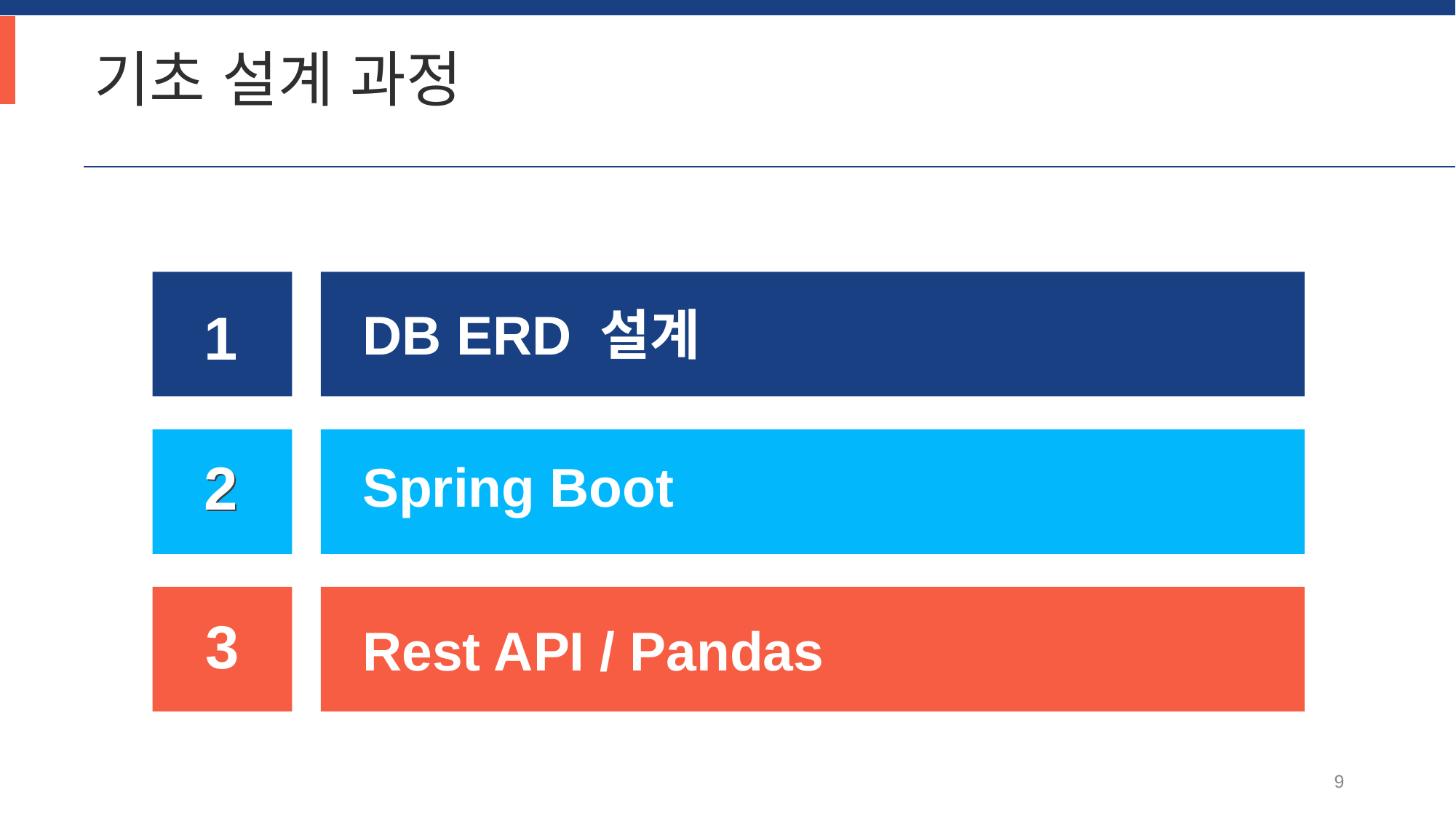

기초 설계 과정

1
DB ERD 설계

2
2
Spring Boot

3
Rest API / Pandas
9